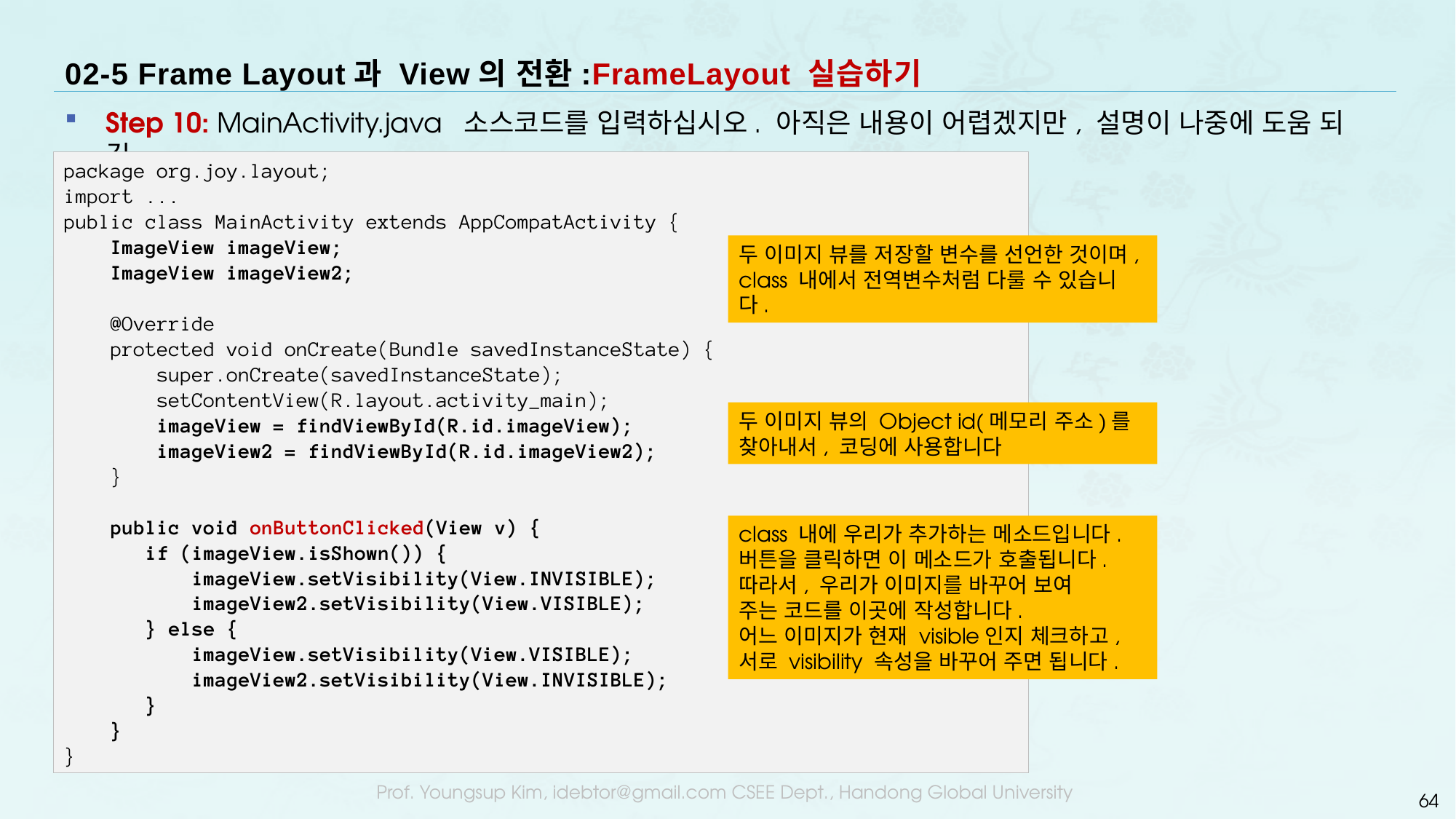

# 02-5 Frame Layout과 View의 전환:FrameLayout 실습하기
Step 10: MainActivity.java  소스코드를 입력하십시오. 아직은 내용이 어렵겠지만, 설명이 나중에 도움 되길...
package org.joy.layout;
import ...
public class MainActivity extends AppCompatActivity {
    ImageView imageView;
    ImageView imageView2;

    @Override
    protected void onCreate(Bundle savedInstanceState) {
        super.onCreate(savedInstanceState);
        setContentView(R.layout.activity_main);
        imageView = findViewById(R.id.imageView);
        imageView2 = findViewById(R.id.imageView2);
    }

    public void onButtonClicked(View v) {
       if (imageView.isShown()) {
           imageView.setVisibility(View.INVISIBLE);
           imageView2.setVisibility(View.VISIBLE);
       } else {
           imageView.setVisibility(View.VISIBLE);
           imageView2.setVisibility(View.INVISIBLE);
       }
    }
}
두 이미지 뷰를 저장할 변수를 선언한 것이며,
class 내에서 전역변수처럼 다룰 수 있습니다.
두 이미지 뷰의 Object id(메모리 주소)를
찾아내서, 코딩에 사용합니다
class 내에 우리가 추가하는 메소드입니다.
버튼을 클릭하면 이 메소드가 호출됩니다.
따라서, 우리가 이미지를 바꾸어 보여
주는 코드를 이곳에 작성합니다.
어느 이미지가 현재 visible인지 체크하고,
서로 visibility 속성을 바꾸어 주면 됩니다.
64